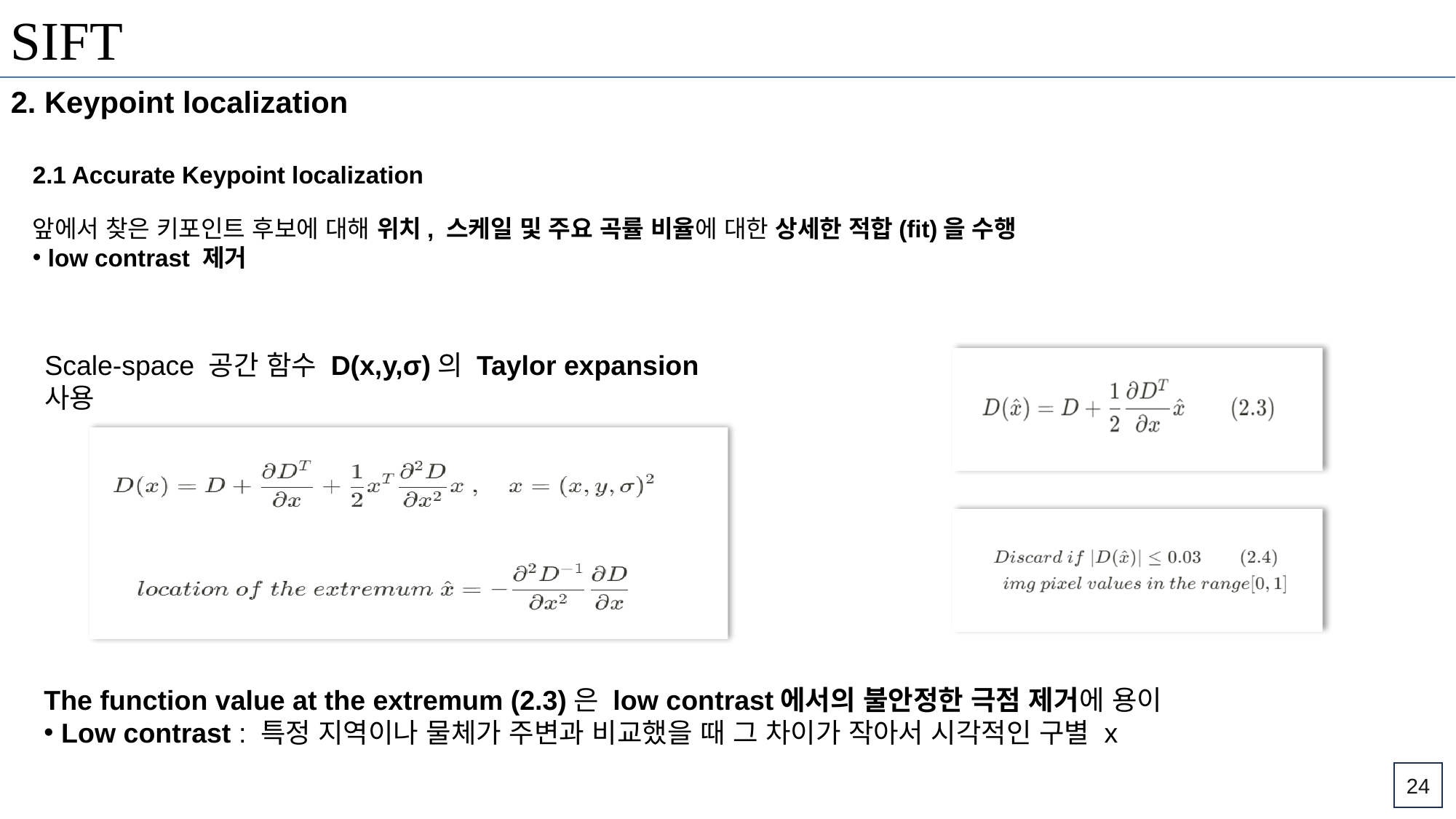

SIFT
2. Keypoint localization
2.1 Accurate Keypoint localization
앞에서 찾은 키포인트 후보에 대해 위치, 스케일 및 주요 곡률 비율에 대한 상세한 적합(fit)을 수행
 low contrast 제거
Scale-space 공간 함수 D(x,y,σ)의 Taylor expansion 사용

The function value at the extremum (2.3)은 low contrast에서의 불안정한 극점 제거에 용이
 Low contrast : 특정 지역이나 물체가 주변과 비교했을 때 그 차이가 작아서 시각적인 구별 x
24